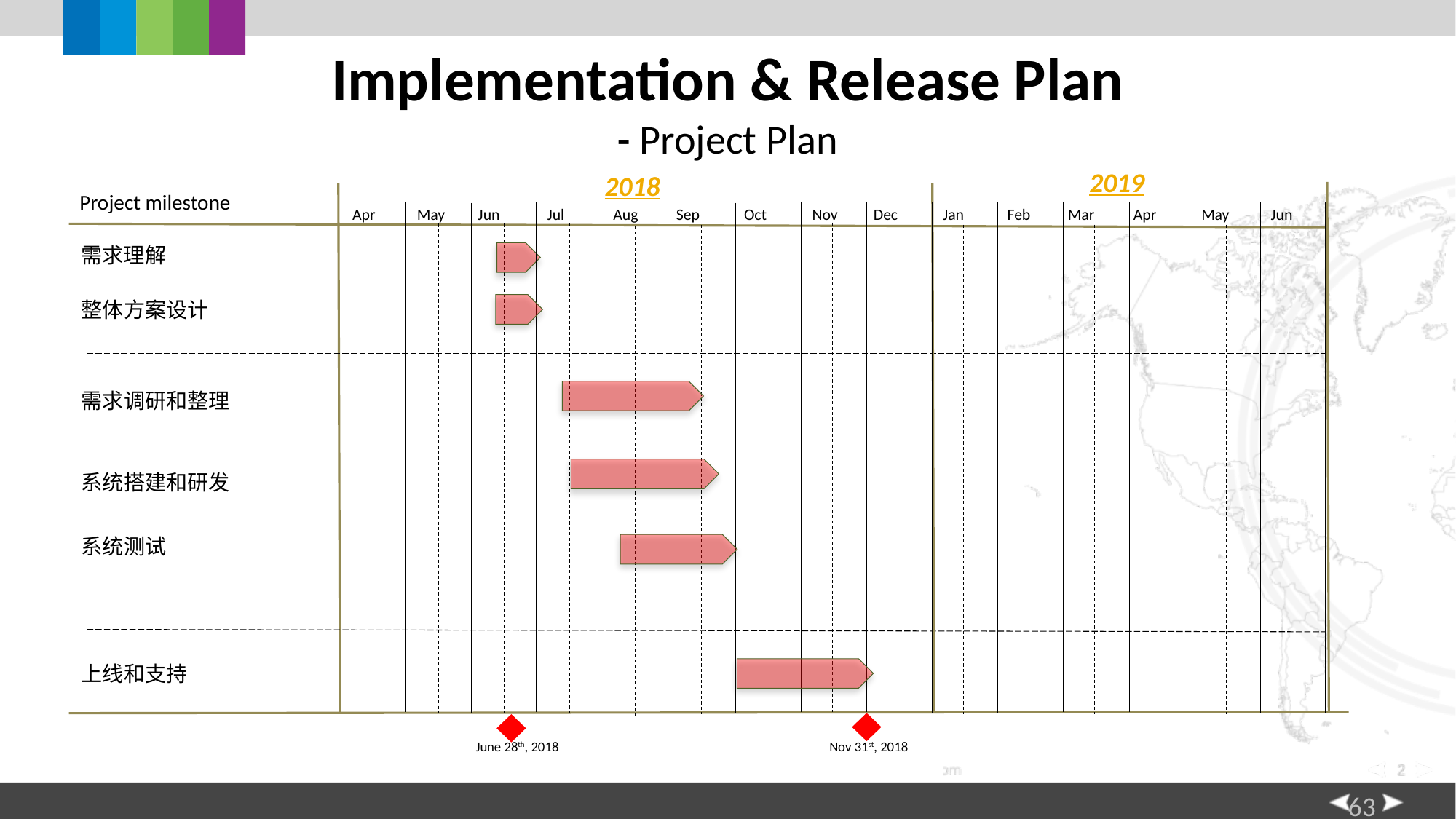

# Implementation & Release Plan - Project Plan
2019
2018
Project milestone
Apr
May
Jun
Jul
Aug
Sep
Oct
Dec
Jan
Feb
Mar
Apr
May
Jun
Nov
需求理解

整体方案设计

需求调研和整理

系统搭建和研发
系统测试

上线和支持

June 28th, 2018
Nov 31st, 2018